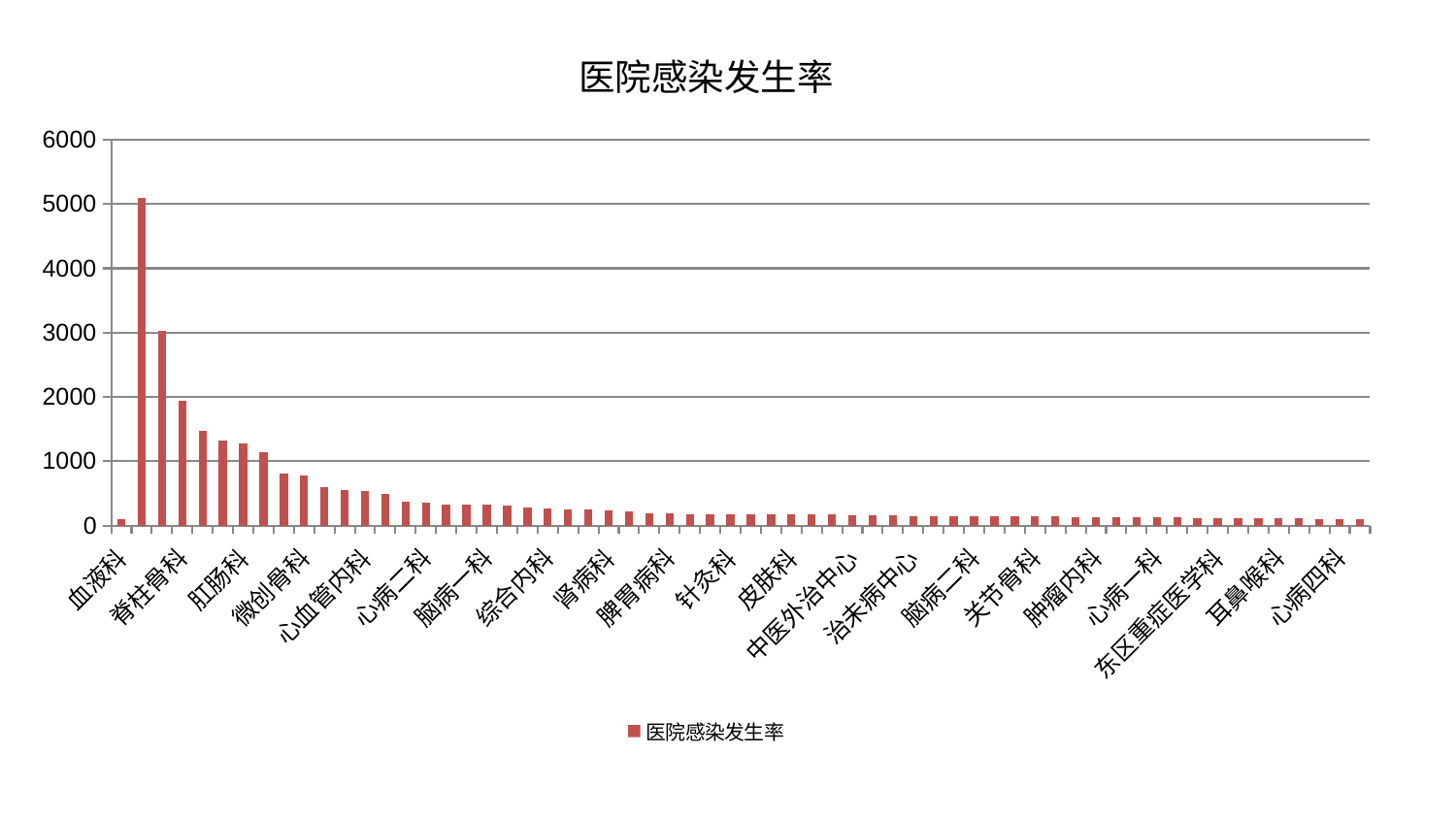

### Chart: 医院感染发生率

| Category | 医院感染发生率 |
|---|---|
| 血液科 | 100.00000000000001 |
| 推拿科 | 5094.218560004144 |
| 小儿骨科 | 3032.028876736745 |
| 脊柱骨科 | 1943.8426881690273 |
| 美容皮肤科 | 1464.2506688243855 |
| 骨科 | 1314.6016104087369 |
| 肛肠科 | 1275.9675132935758 |
| 男科 | 1133.3572633742835 |
| 眼科 | 814.1642507292404 |
| 微创骨科 | 770.6779940419842 |
| 妇科 | 592.6431700135503 |
| 普通外科 | 555.2903986420113 |
| 心血管内科 | 531.0493875162357 |
| 口腔科 | 489.68883248257873 |
| 西区重症医学科 | 370.6610833943407 |
| 心病二科 | 350.0795855584611 |
| 妇科妇二科合并 | 327.85928679978184 |
| 肾脏内科 | 324.72361633080686 |
| 脑病一科 | 324.1474358305049 |
| 东区肾病科 | 307.80957193481646 |
| 周围血管科 | 285.30374998336634 |
| 综合内科 | 267.48161396752533 |
| 内分泌科 | 252.25460825375492 |
| 泌尿外科 | 248.06338844550575 |
| 肾病科 | 234.08950293885252 |
| 小儿推拿科 | 224.98875793167753 |
| 神经外科 | 195.68589313857592 |
| 脾胃病科 | 183.23478989198006 |
| 儿科 | 179.5713324141021 |
| 身心医学科 | 174.7342259458019 |
| 针灸科 | 174.55112501888806 |
| 脑病三科 | 173.48128661124247 |
| 中医经典科 | 168.34934168010543 |
| 皮肤科 | 167.99059347329674 |
| 医院 | 167.04515926051502 |
| 风湿病科 | 166.79488988232336 |
| 中医外治中心 | 157.48482506673292 |
| 创伤骨科 | 154.16909273544036 |
| 妇二科 | 153.69577039353064 |
| 治未病中心 | 148.58157863557776 |
| 显微骨科 | 142.494104739446 |
| 肝胆外科 | 142.21629157195474 |
| 脑病二科 | 141.8912683507554 |
| 产科 | 140.63091849971994 |
| 心病三科 | 139.5704865205934 |
| 关节骨科 | 138.91082673662254 |
| 神经内科 | 137.6845936671529 |
| 脾胃科消化科合并 | 131.87190597686646 |
| 肿瘤内科 | 130.1174377193994 |
| 重症医学科 | 127.21946327471892 |
| 消化内科 | 123.8262337646322 |
| 心病一科 | 123.14794100171517 |
| 胸外科 | 122.44127337560515 |
| 运动损伤骨科 | 118.39477852040743 |
| 东区重症医学科 | 117.5471614538167 |
| 乳腺甲状腺外科 | 114.19631892988774 |
| 老年医学科 | 110.30249941227471 |
| 耳鼻喉科 | 107.70119716576315 |
| 肝病科 | 107.16777798444815 |
| 呼吸内科 | 104.90490113746141 |
| 心病四科 | 104.86854509538318 |
| 康复科 | 101.94043400995221 |
93